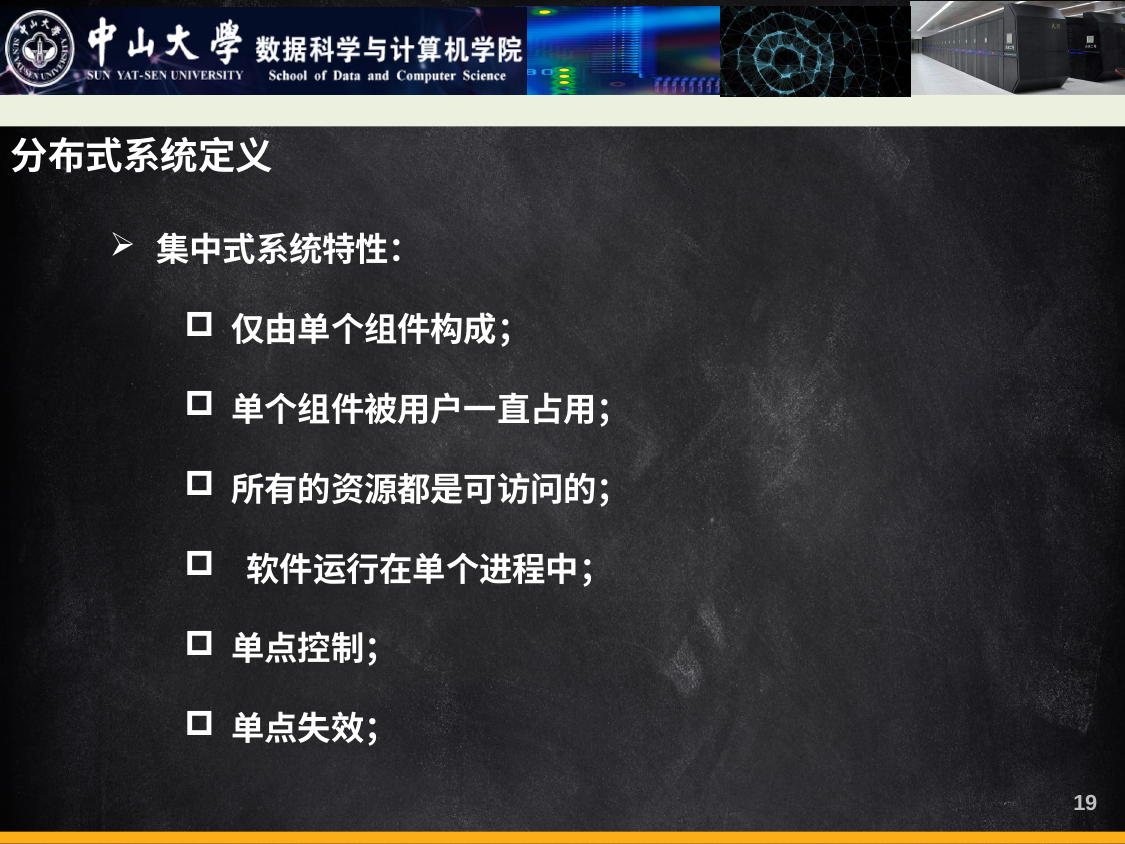

分布式系统定义
集中式系统特性：

仅由单个组件构成；

单个组件被用户一直占用；

所有的资源都是可访问的；

 软件运行在单个进程中；

单点控制；

单点失效；